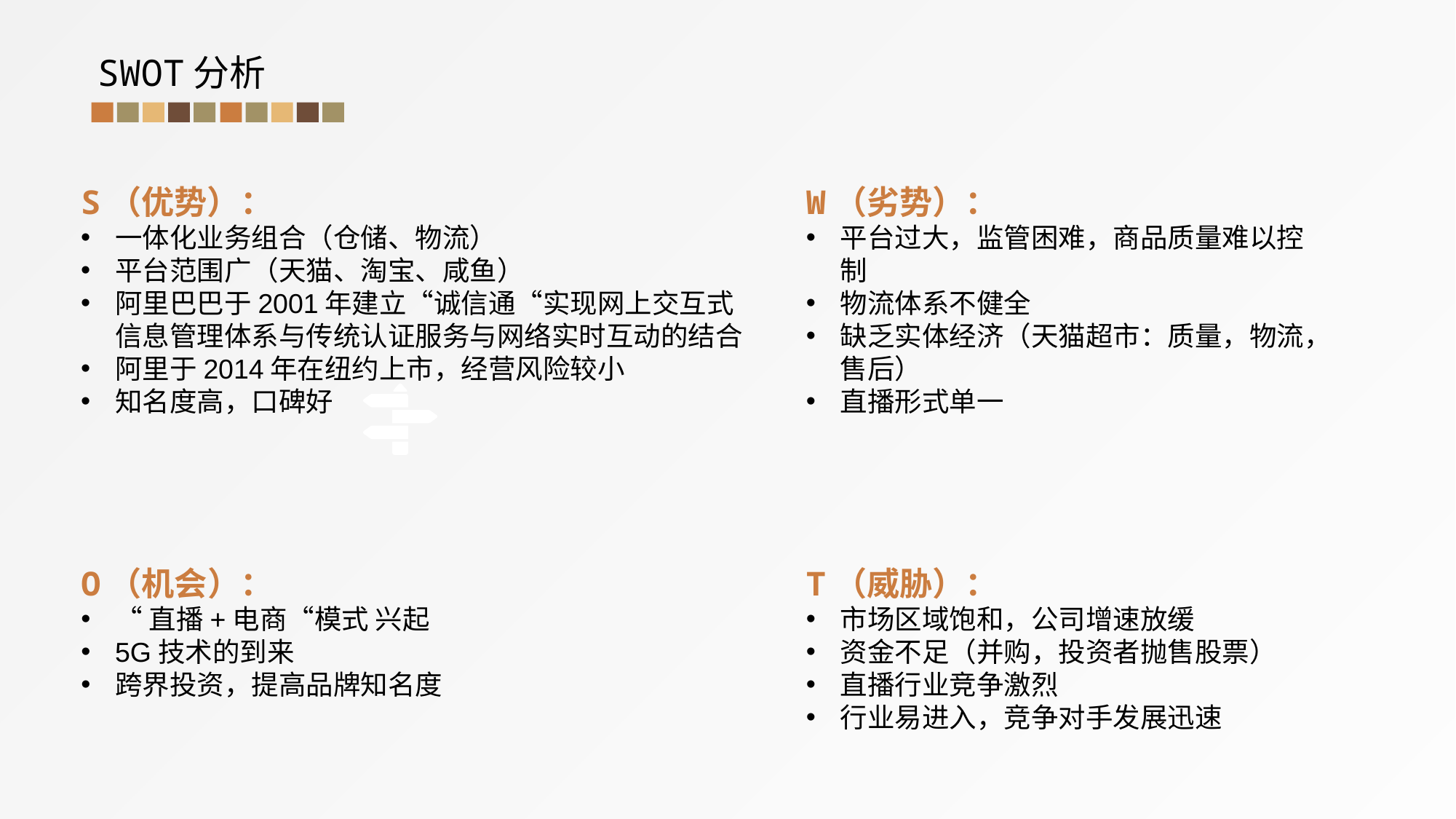

SWOT分析

W（劣势）：
平台过大，监管困难，商品质量难以控制
物流体系不健全
缺乏实体经济（天猫超市：质量，物流，售后）
直播形式单一
S（优势）：
一体化业务组合（仓储、物流）
平台范围广（天猫、淘宝、咸鱼）
阿里巴巴于2001年建立“诚信通“实现网上交互式信息管理体系与传统认证服务与网络实时互动的结合
阿里于2014年在纽约上市，经营风险较小
知名度高，口碑好

T（威胁）：
市场区域饱和，公司增速放缓
资金不足（并购，投资者抛售股票）
直播行业竞争激烈
行业易进入，竞争对手发展迅速
O（机会）：
“直播+电商“模式 兴起
5G技术的到来
跨界投资，提高品牌知名度